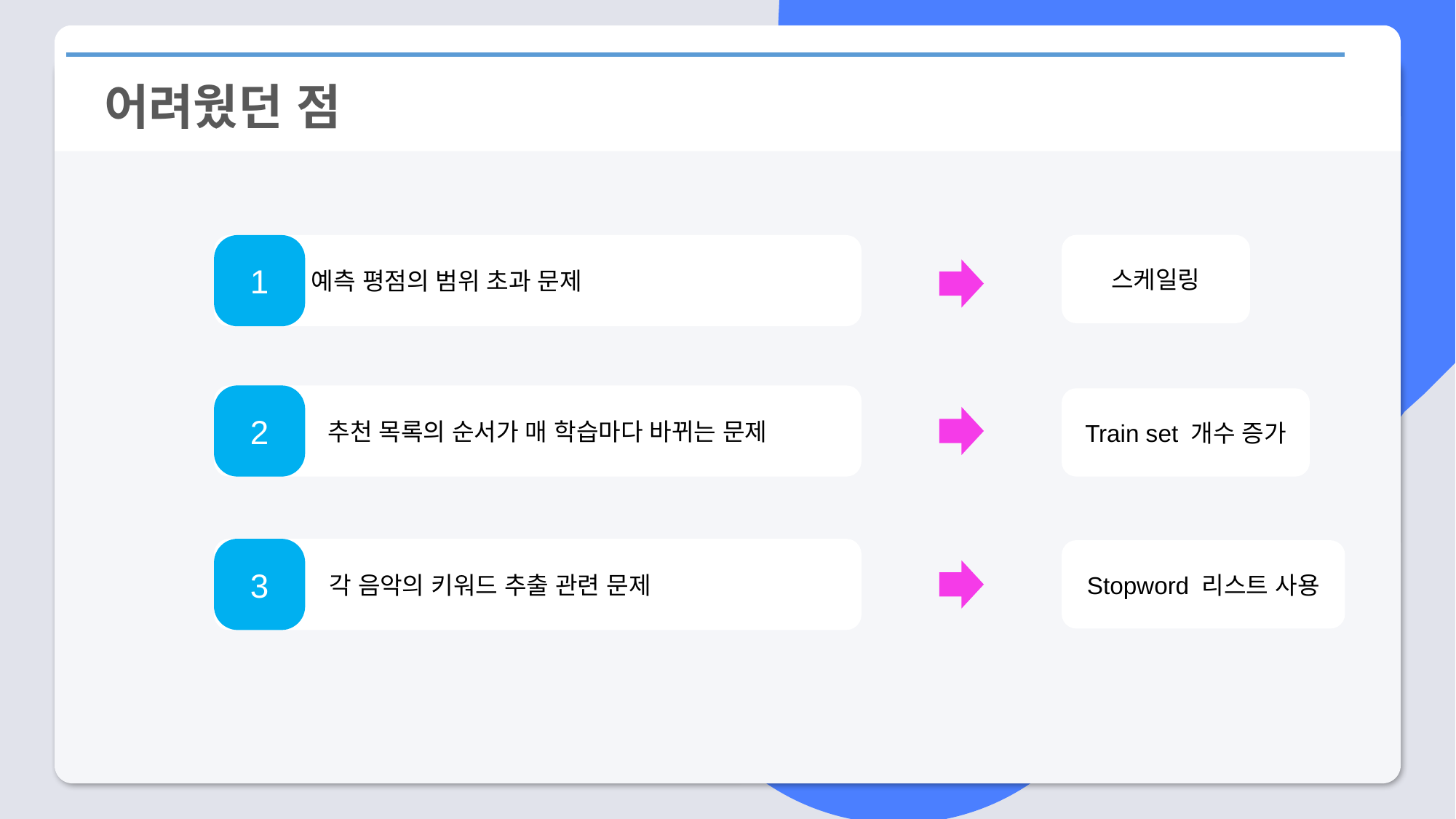

어려웠던 점

스케일링
              예측 평점의 범위 초과 문제
1

              추천 목록의 순서가 매 학습마다 바뀌는 문제
2
Train set 개수 증가

              각 음악의 키워드 추출 관련 문제
3
Stopword 리스트 사용